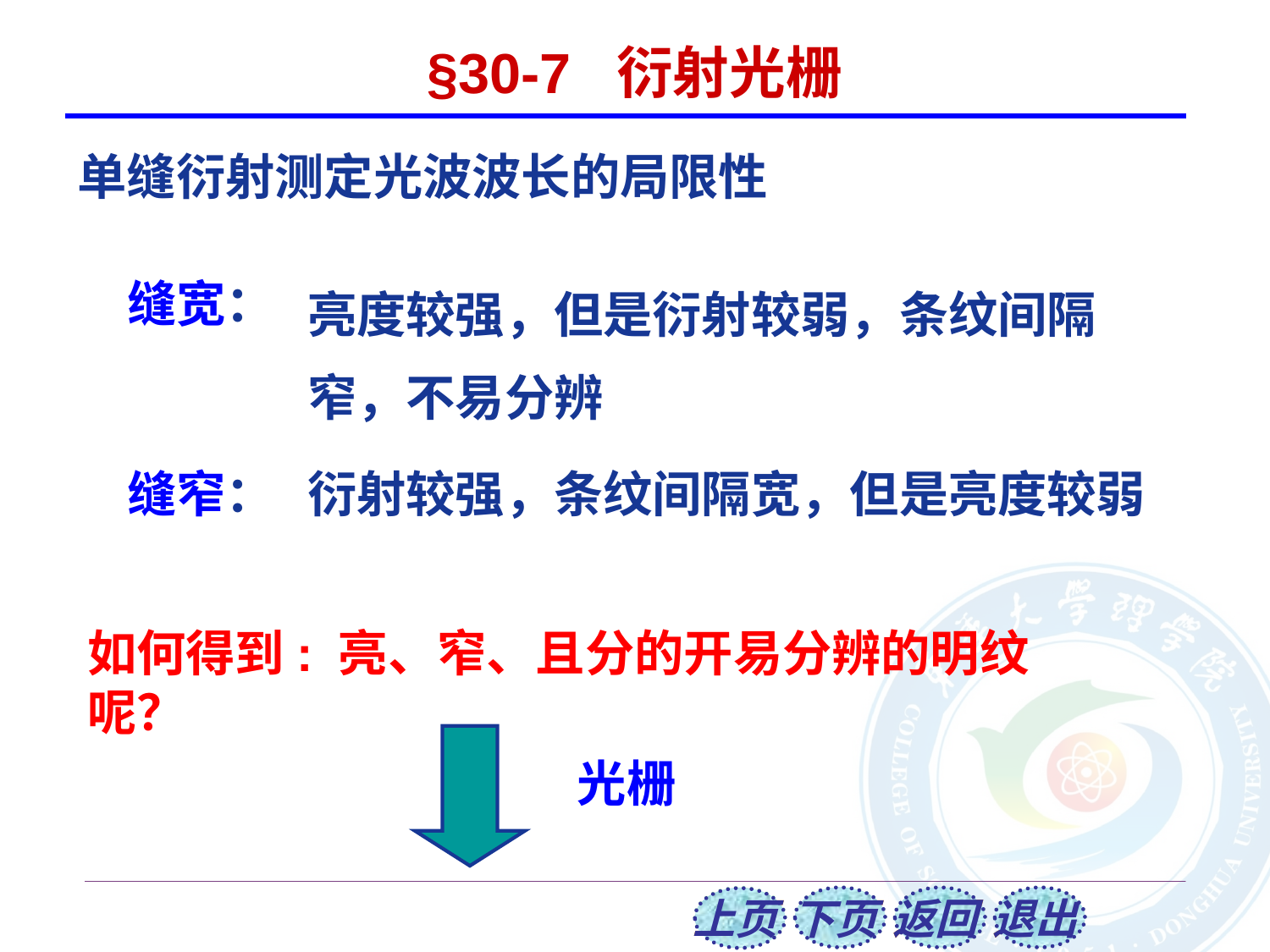

§30-7  衍射光栅

单缝衍射测定光波波长的局限性
亮度较强，但是衍射较弱，条纹间隔窄，不易分辨
缝宽：
缝窄：
衍射较强，条纹间隔宽，但是亮度较弱
如何得到: 亮、窄、且分的开易分辨的明纹呢？

光栅